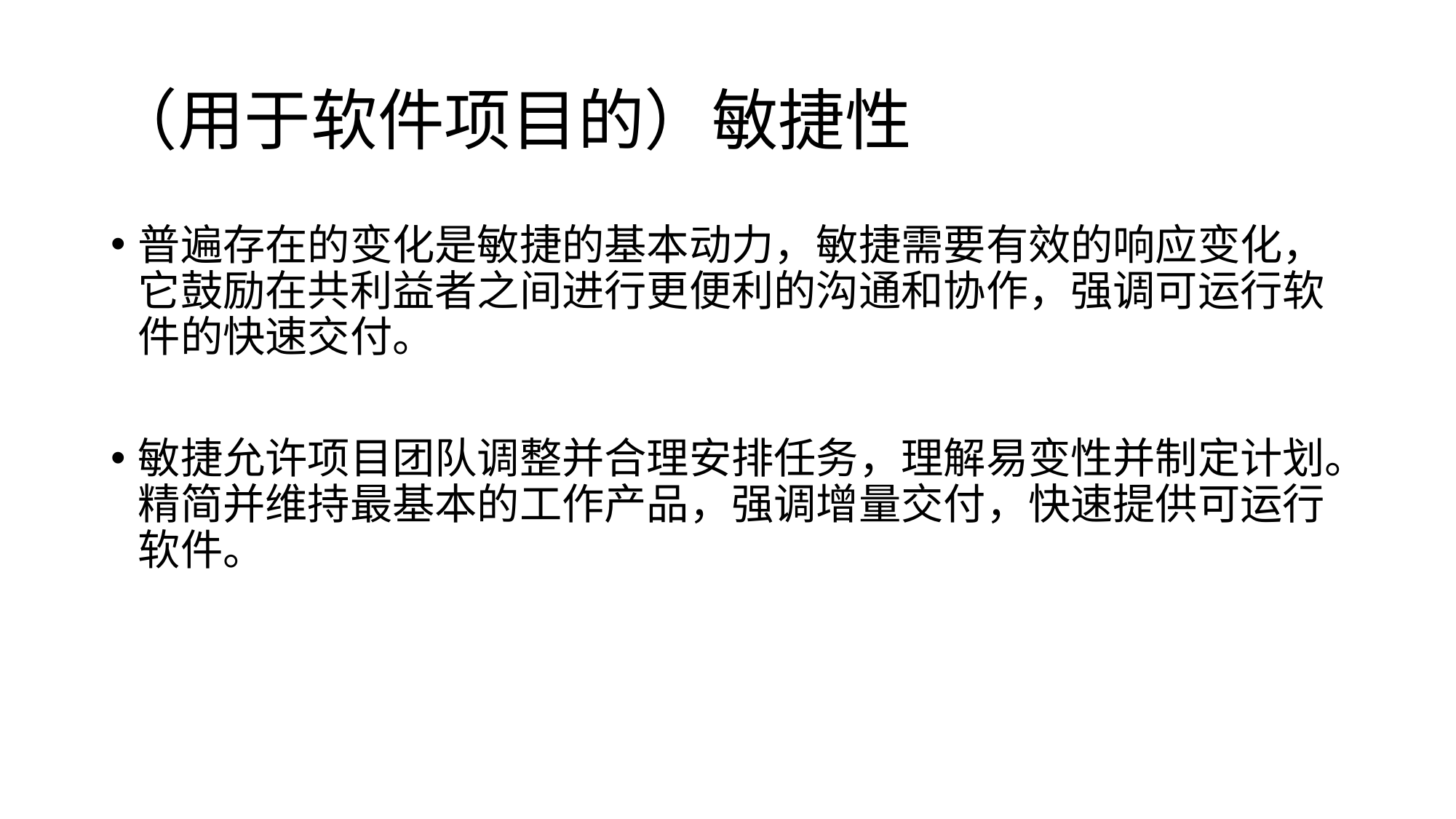

（用于软件项目的）敏捷性
普遍存在的变化是敏捷的基本动力，敏捷需要有效的响应变化，它鼓励在共利益者之间进行更便利的沟通和协作，强调可运行软件的快速交付。

敏捷允许项目团队调整并合理安排任务，理解易变性并制定计划。精简并维持最基本的工作产品，强调增量交付，快速提供可运行软件。